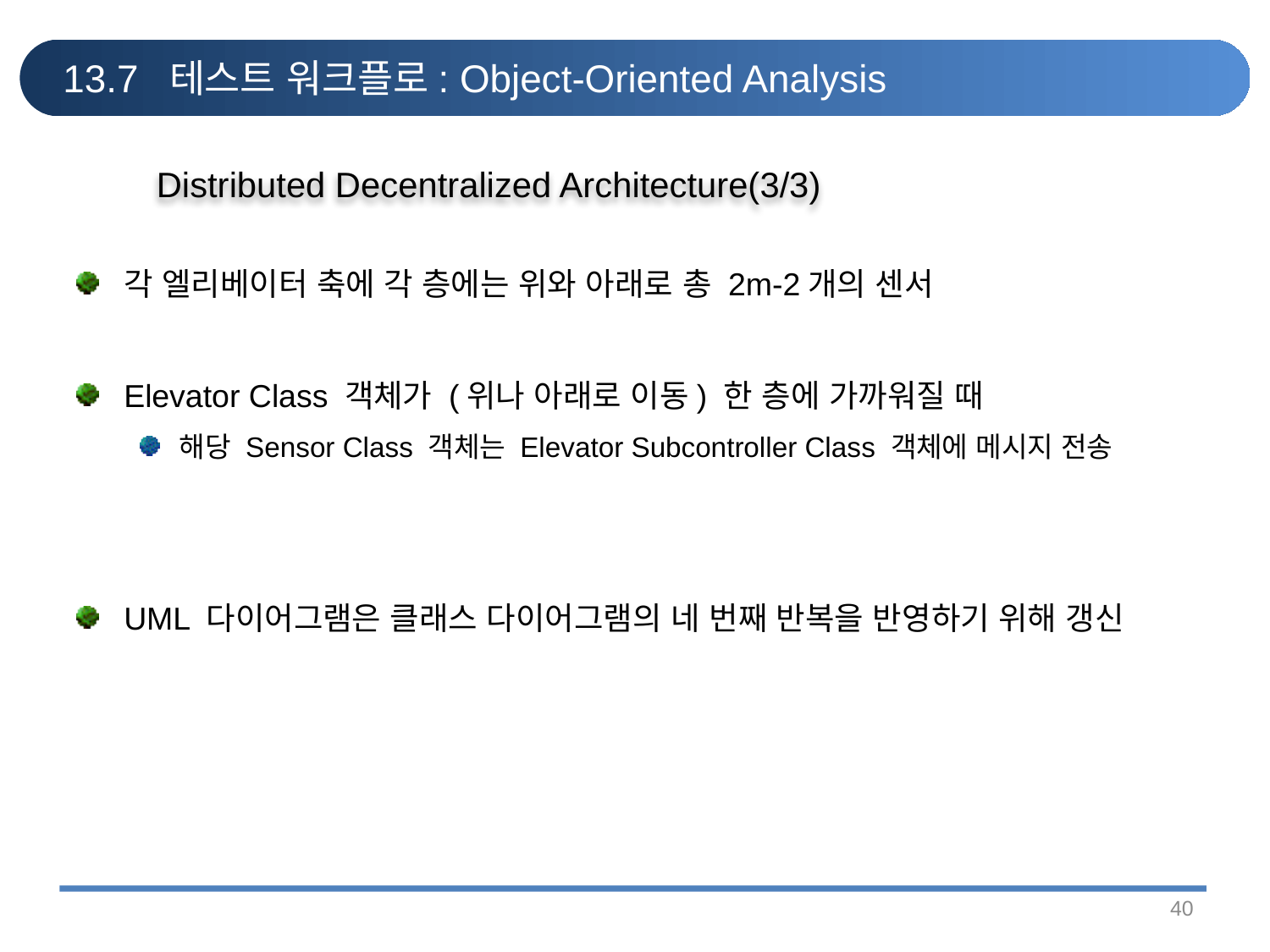

# 13.7  테스트 워크플로: Object-Oriented Analysis
Distributed Decentralized Architecture(3/3)
각 엘리베이터 축에 각 층에는 위와 아래로 총 2m-2개의 센서

Elevator Class 객체가 (위나 아래로 이동) 한 층에 가까워질 때
해당 Sensor Class 객체는 Elevator Subcontroller Class 객체에 메시지 전송

UML 다이어그램은 클래스 다이어그램의 네 번째 반복을 반영하기 위해 갱신

40